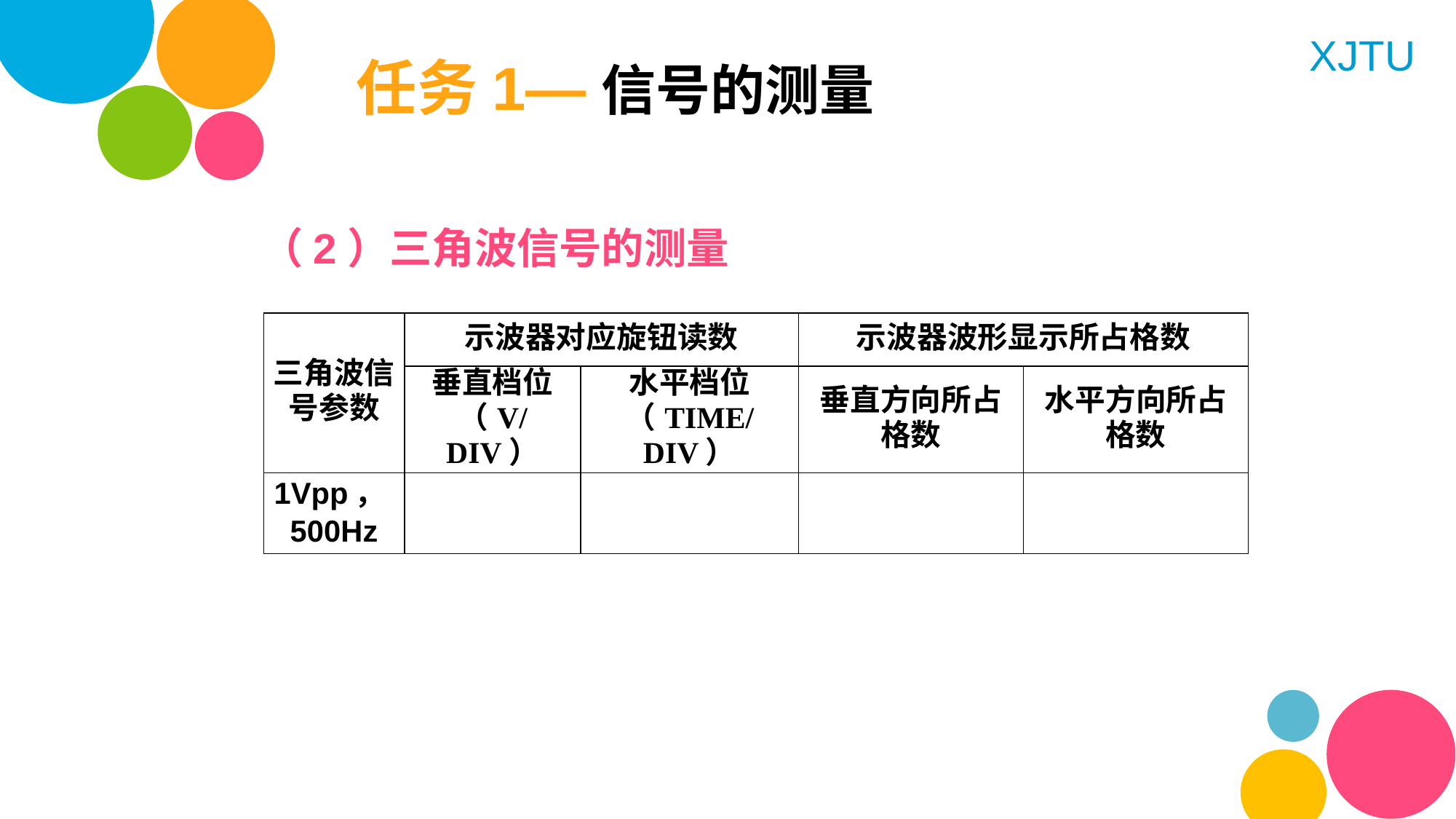

任务1—信号的测量
（2）三角波信号的测量
| 三角波信号参数 | 示波器对应旋钮读数 |  | 示波器波形显示所占格数 |  |
| --- | --- | --- | --- | --- |
|  | 垂直档位（V/DIV） | 水平档位 （TIME/DIV） | 垂直方向所占格数 | 水平方向所占格数 |
| 1Vpp，500Hz |  |  |  |  |